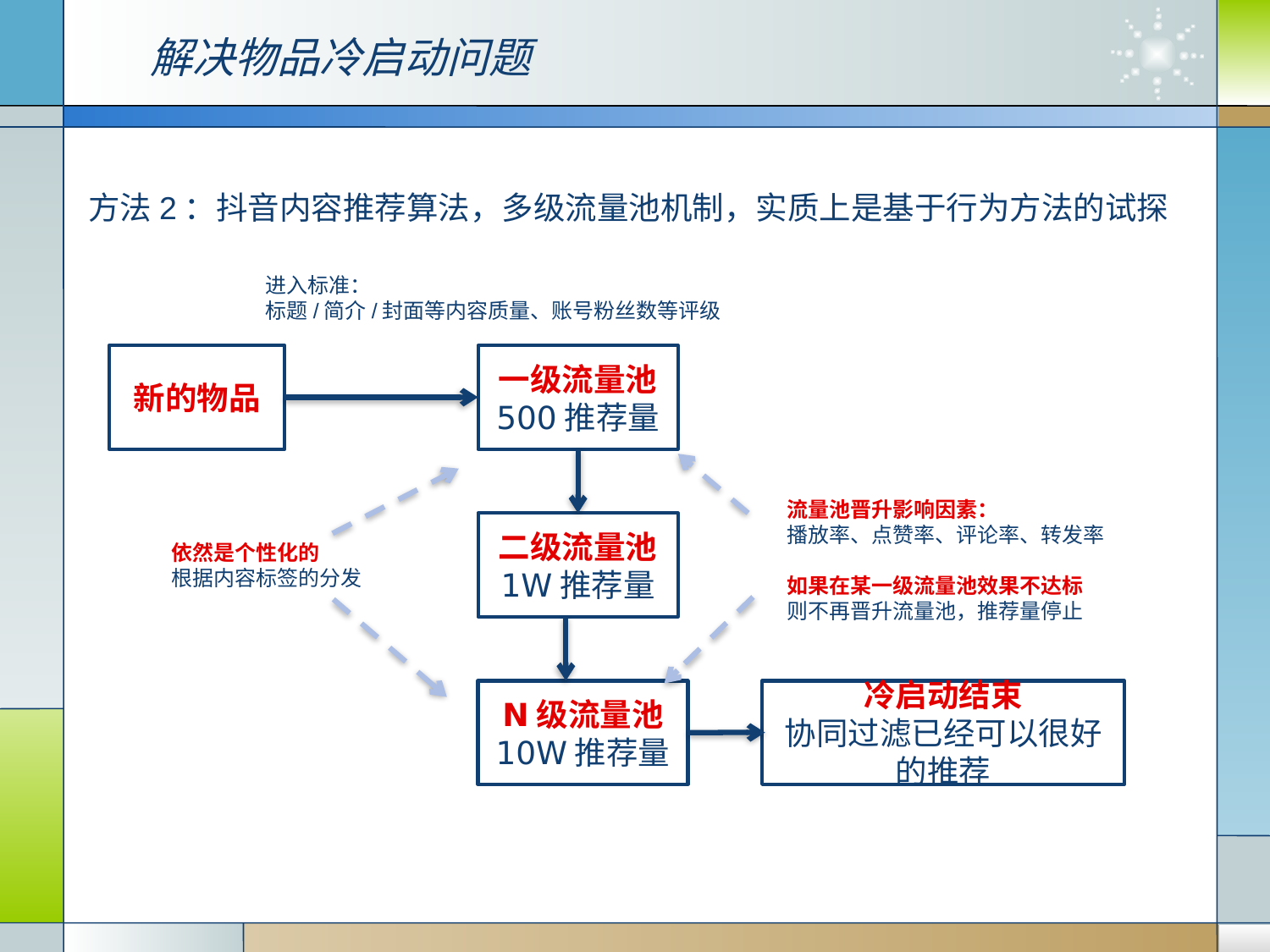

# 解决物品冷启动问题
方法2：抖音内容推荐算法，多级流量池机制，实质上是基于行为方法的试探
进入标准：
标题/简介/封面等内容质量、账号粉丝数等评级
新的物品
一级流量池
500推荐量
流量池晋升影响因素：
播放率、点赞率、评论率、转发率

如果在某一级流量池效果不达标
则不再晋升流量池，推荐量停止
二级流量池
1W推荐量
依然是个性化的
根据内容标签的分发
N级流量池
10W推荐量
冷启动结束
协同过滤已经可以很好的推荐